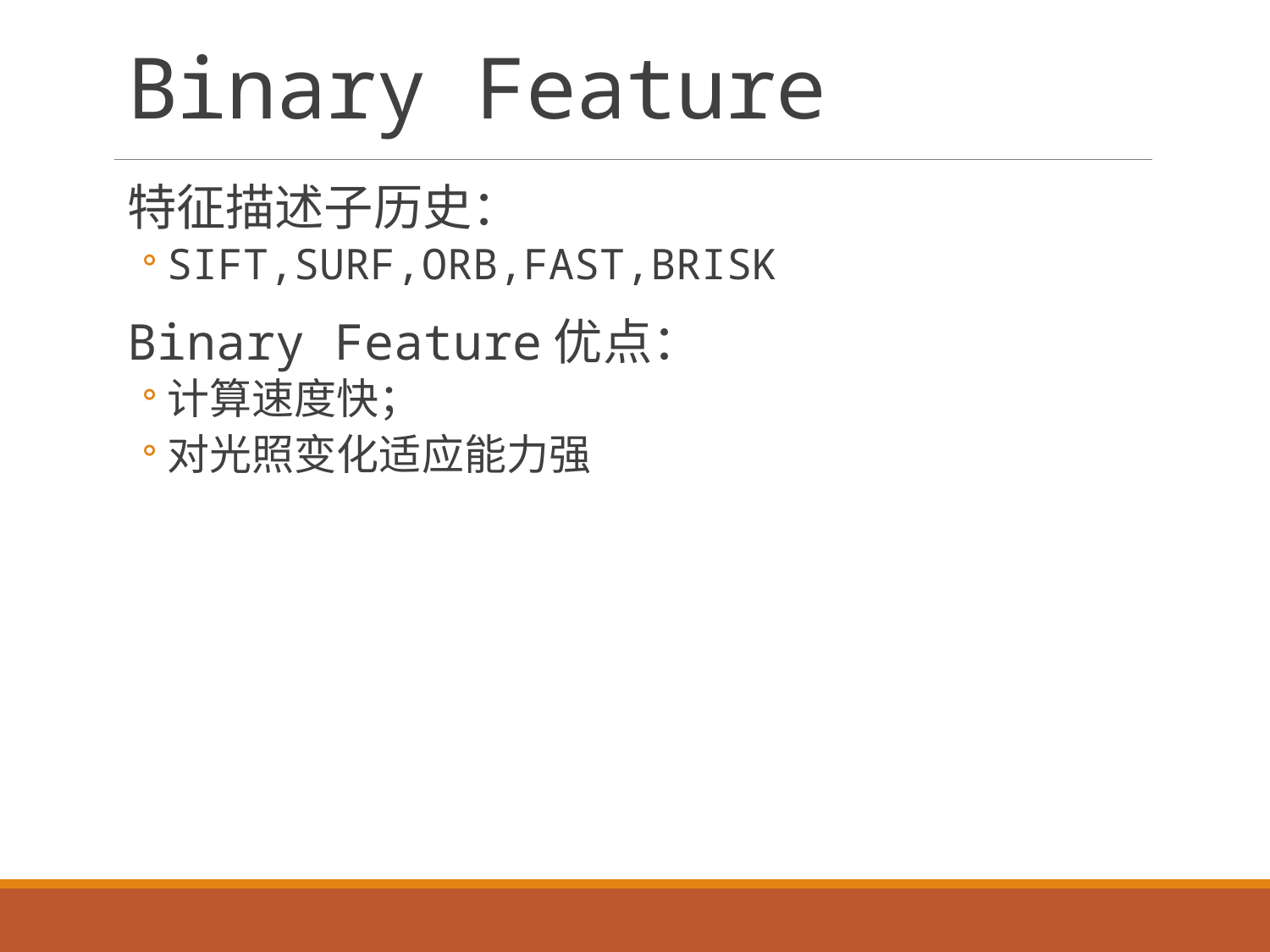

# Binary Feature
特征描述子历史：
SIFT,SURF,ORB,FAST,BRISK
Binary Feature优点：
计算速度快；
对光照变化适应能力强